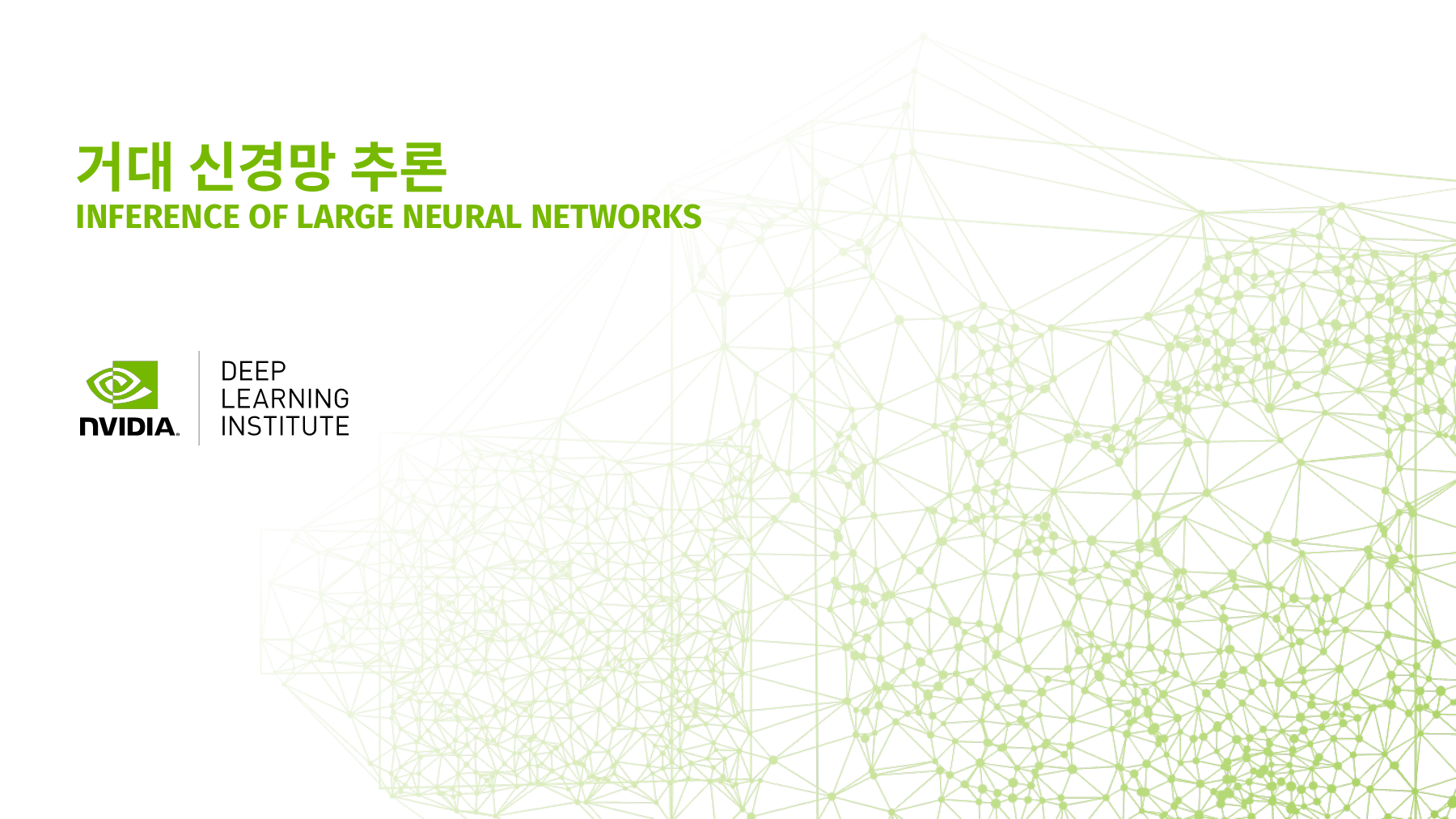

# 거대 신경망 추론 INFERENCE OF LARGE NEURAL NETWORKS